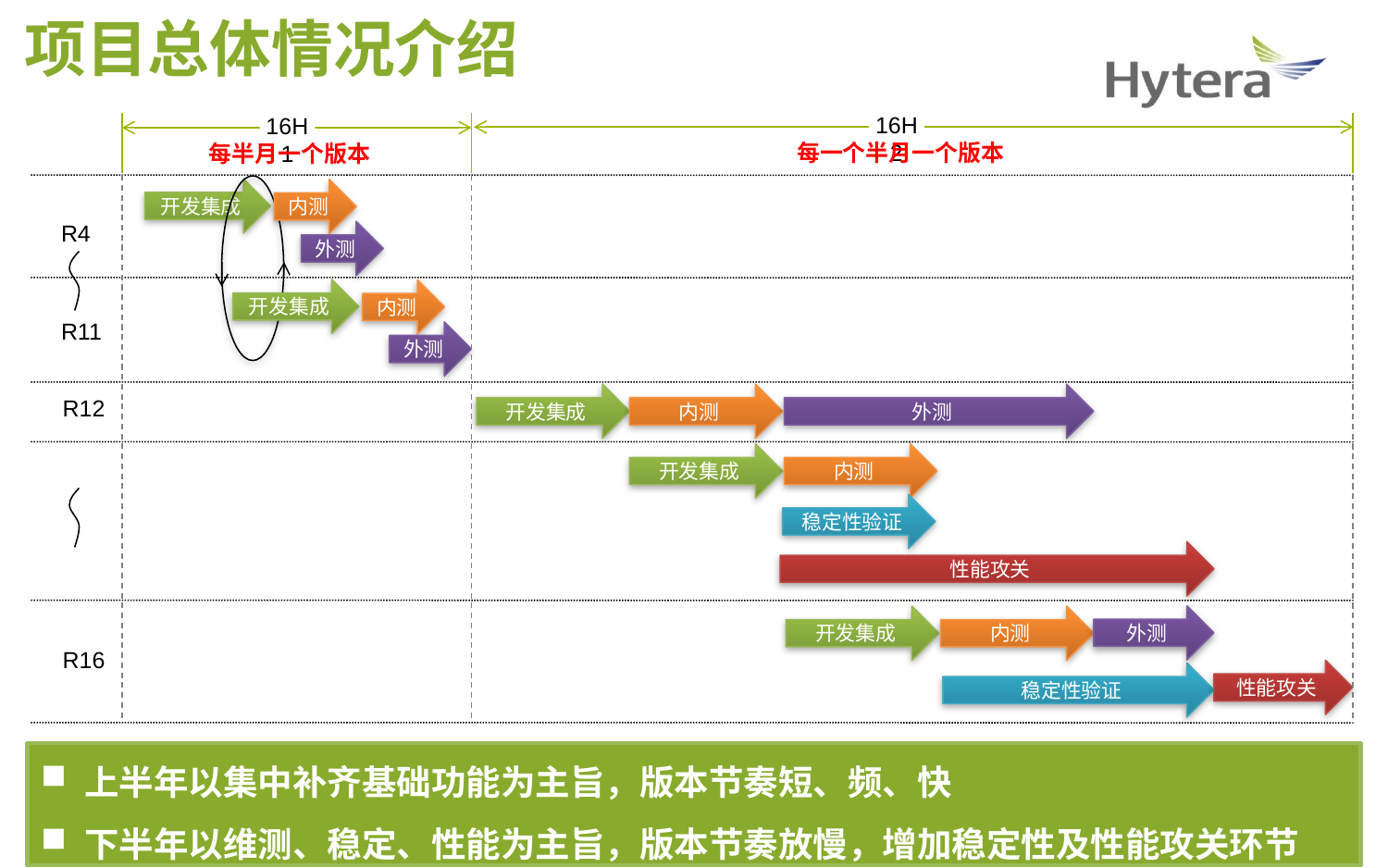

项目总体情况介绍
16H2
16H1
每一个半月一个版本
每半月一个版本

开发集成
内测
R4
外测

开发集成
内测
R11
外测
开发集成
内测
外测
R12
12月
开发集成
内测
9月至今

稳定性验证
性能攻关
外测
开发集成
内测
R16
性能攻关
稳定性验证
上半年以集中补齐基础功能为主旨，版本节奏短、频、快
下半年以维测、稳定、性能为主旨，版本节奏放慢，增加稳定性及性能攻关环节